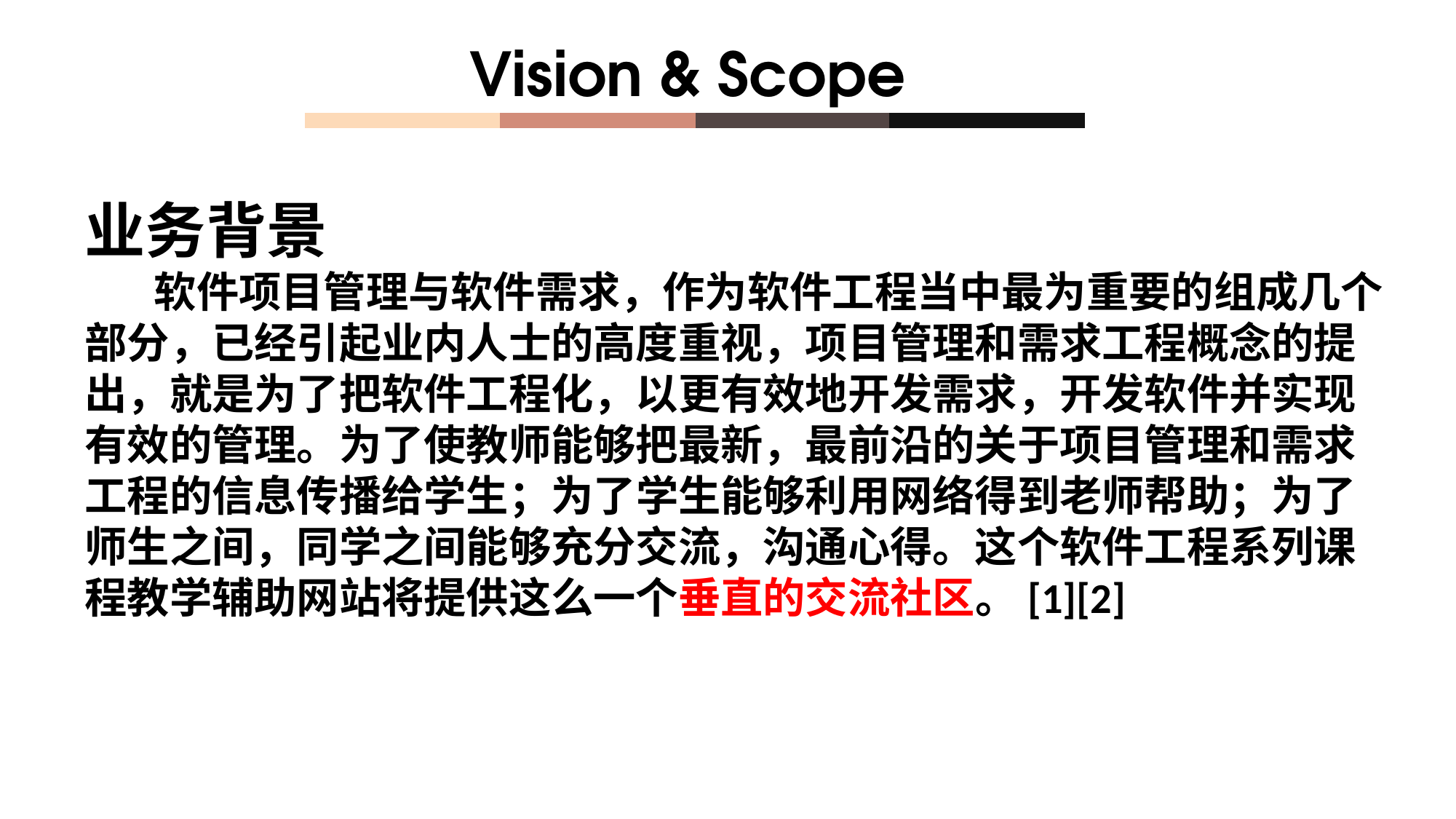

Vision & Scope
业务背景
         软件项目管理与软件需求，作为软件工程当中最为重要的组成几个部分，已经引起业内人士的高度重视，项目管理和需求工程概念的提出，就是为了把软件工程化，以更有效地开发需求，开发软件并实现有效的管理。为了使教师能够把最新，最前沿的关于项目管理和需求工程的信息传播给学生；为了学生能够利用网络得到老师帮助；为了师生之间，同学之间能够充分交流，沟通心得。这个软件工程系列课程教学辅助网站将提供这么一个垂直的交流社区。[1][2]